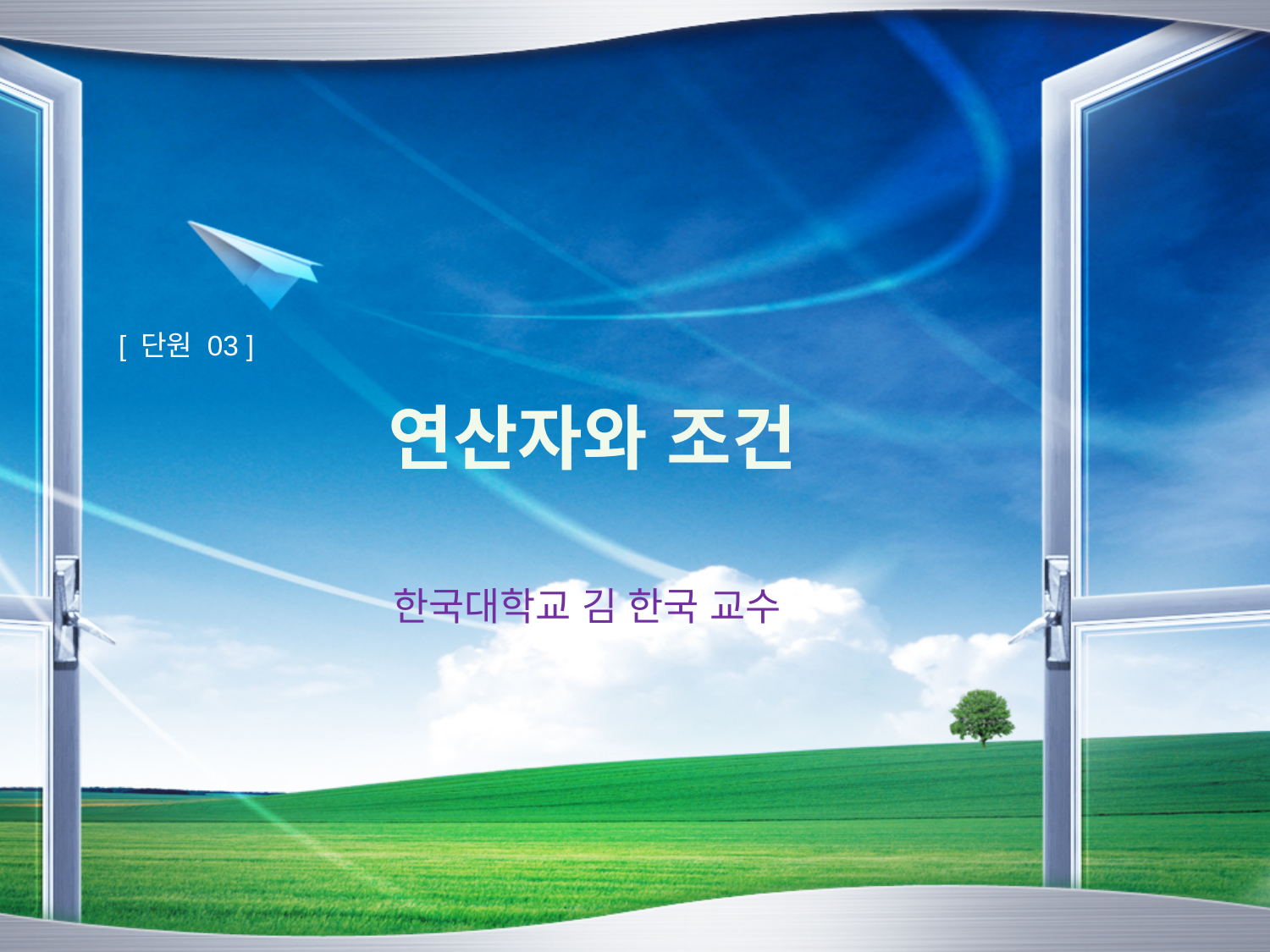

[ 단원 03 ]
# 연산자와 조건
한국대학교 김 한국 교수